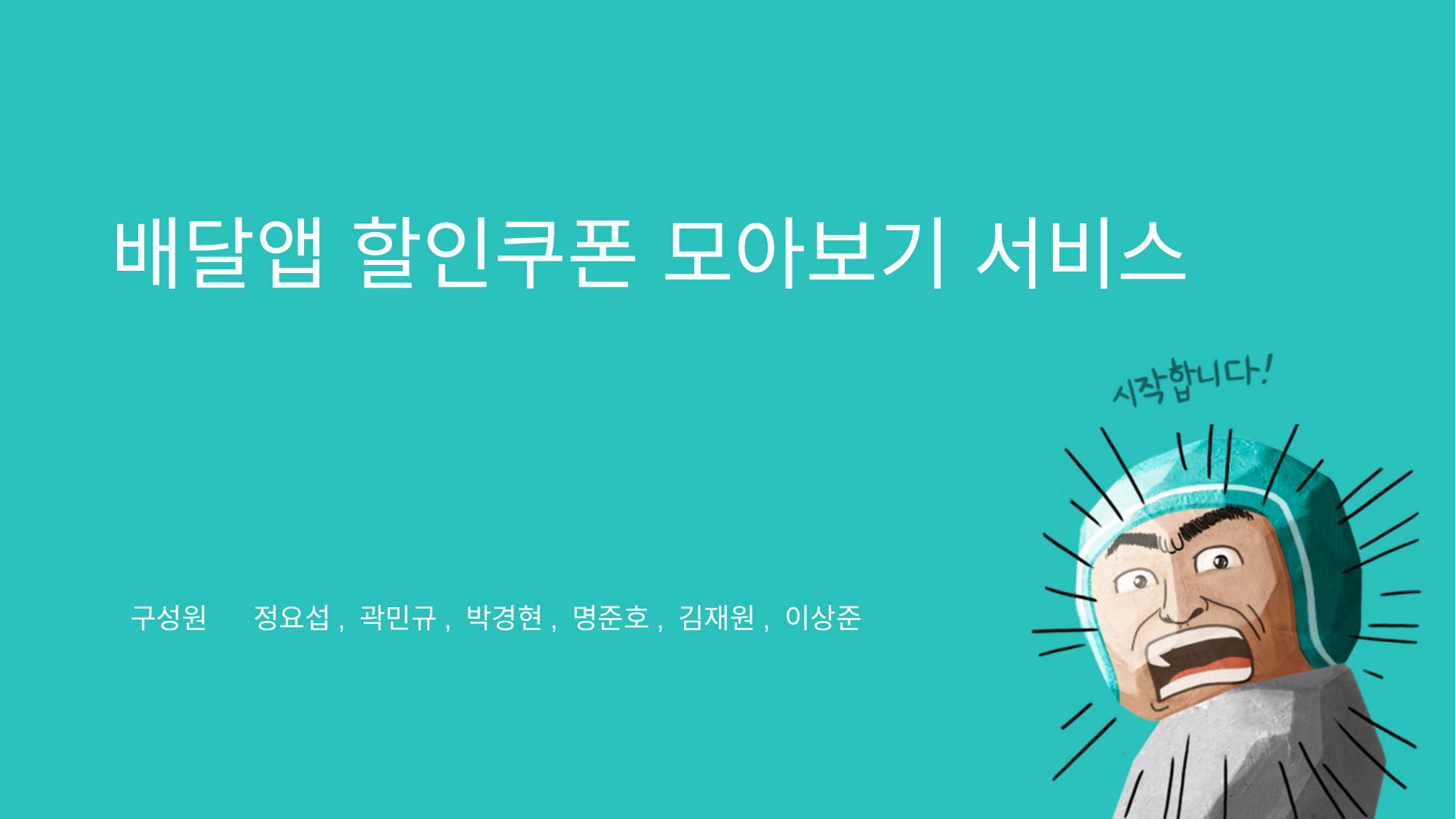

# 배달앱 할인쿠폰 모아보기 서비스
구성원
정요섭, 곽민규, 박경현, 명준호, 김재원, 이상준